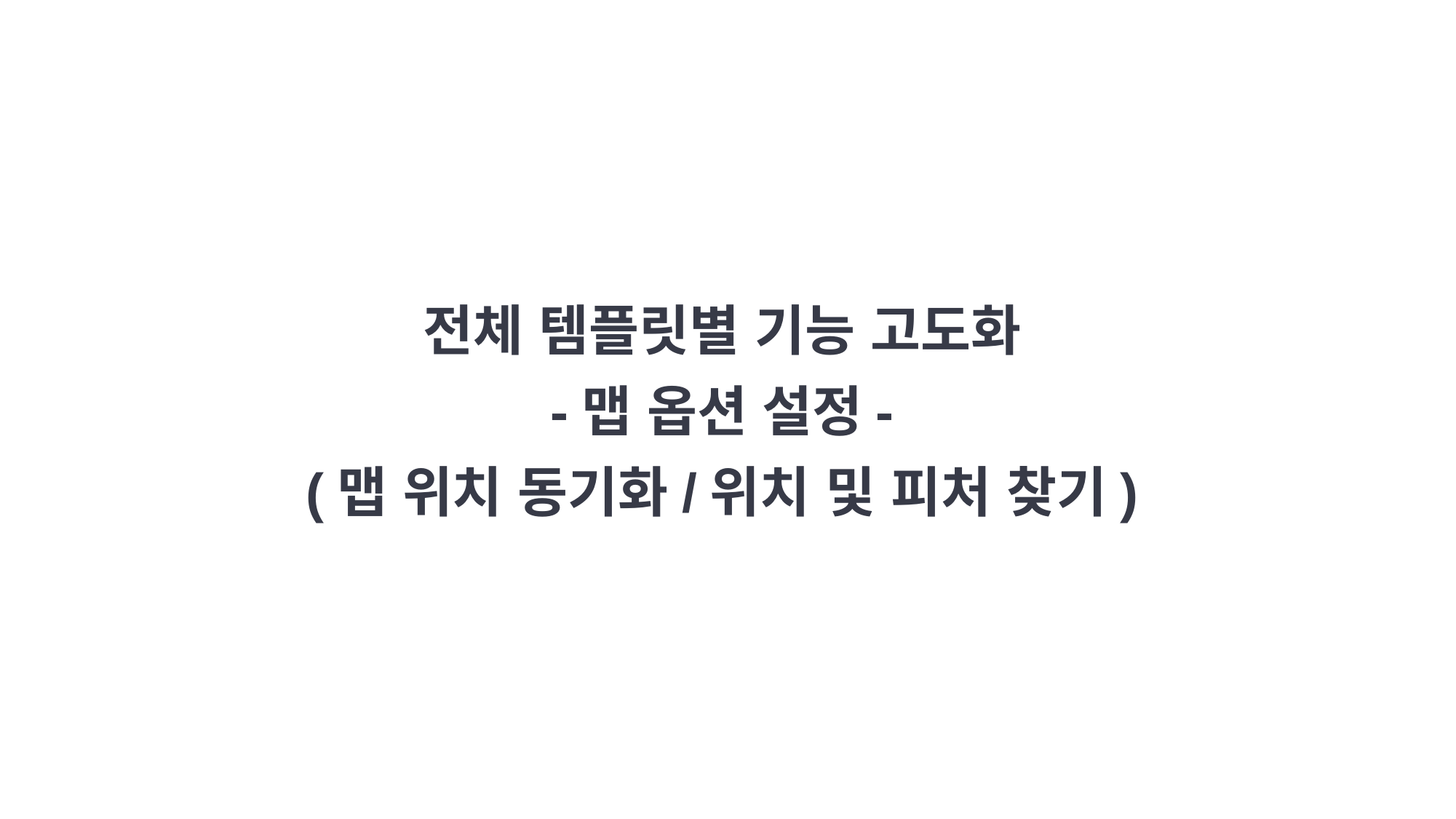

전체 템플릿별 기능 고도화
-맵 옵션 설정-
(맵 위치 동기화/위치 및 피처 찾기)